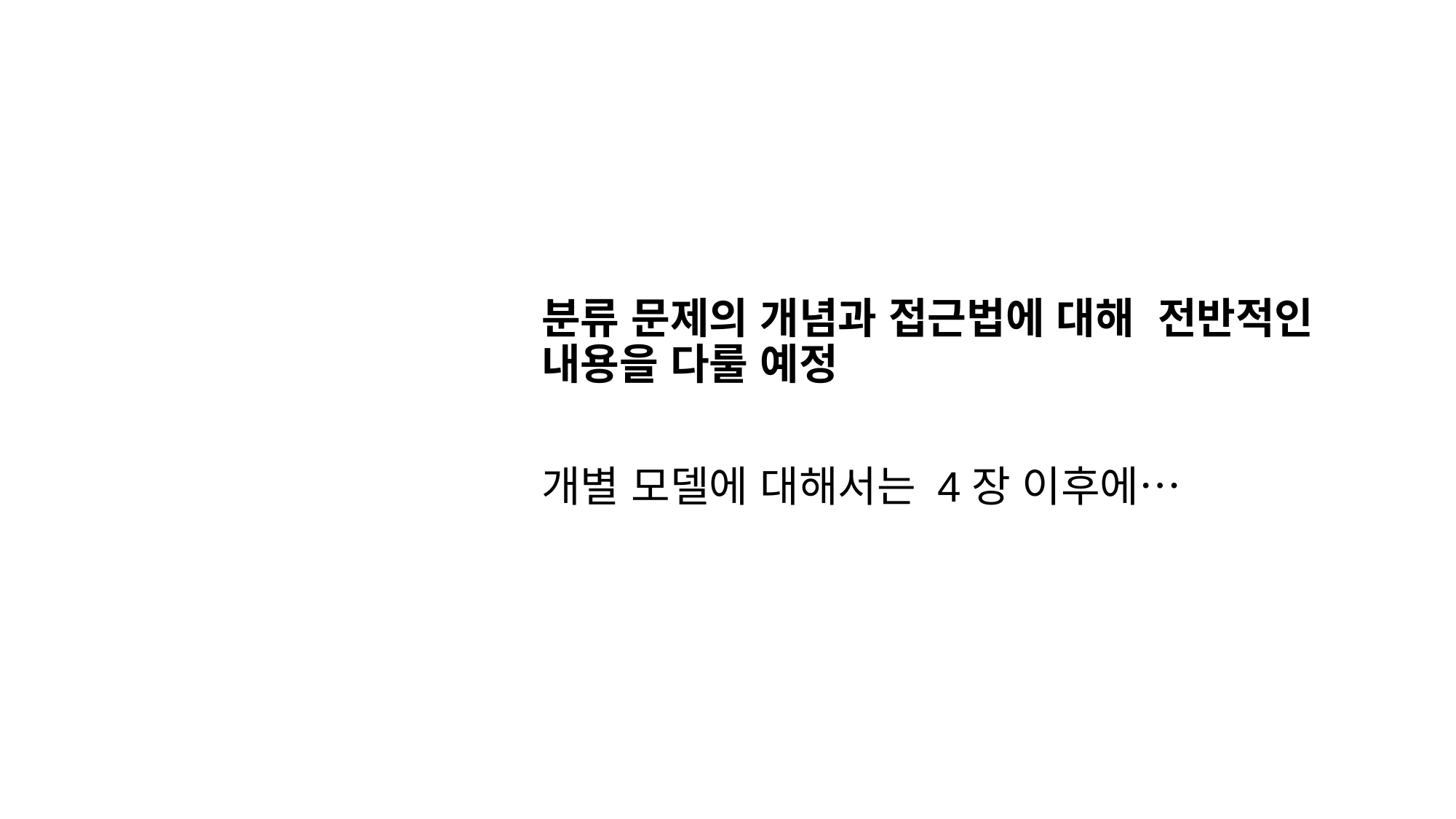

분류 문제의 개념과 접근법에 대해  전반적인 내용을 다룰 예정

개별 모델에 대해서는 4장 이후에…
# 3장에서 다루는 내용